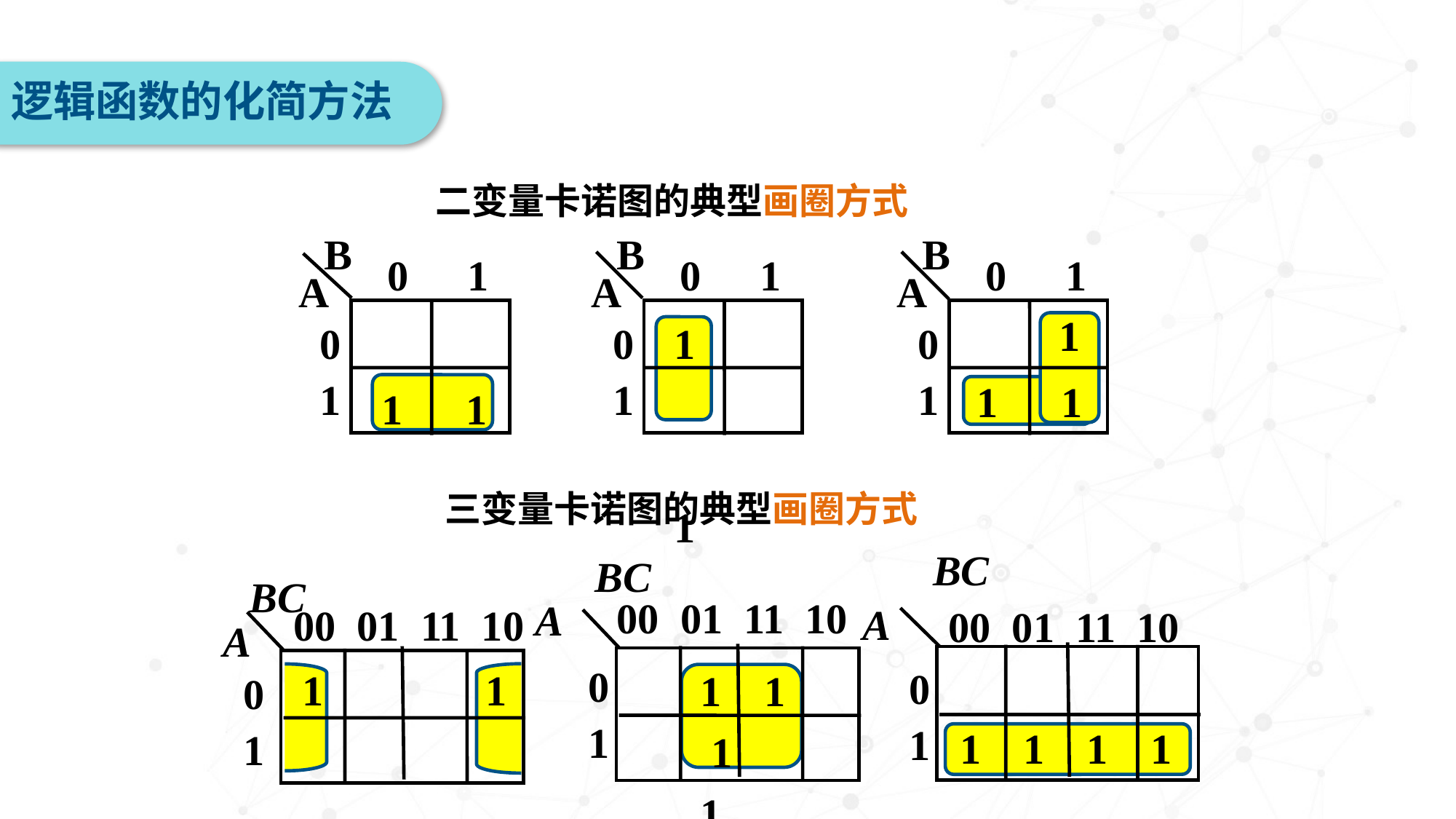

逻辑函数的化简方法
二变量卡诺图的典型画圈方式
B
B
B
 0	1
 0	1
 0	1

A
A
A

1      1
1
01
01
01

1      1

1      1

三变量卡诺图的典型画圈方式
BC
BC
BC
 00  01  11  10
A
A
00  01  11  10
00  01  11  10

A

1      1
1      1
1    1  1    1
01
01
01

1    1    1    1

87